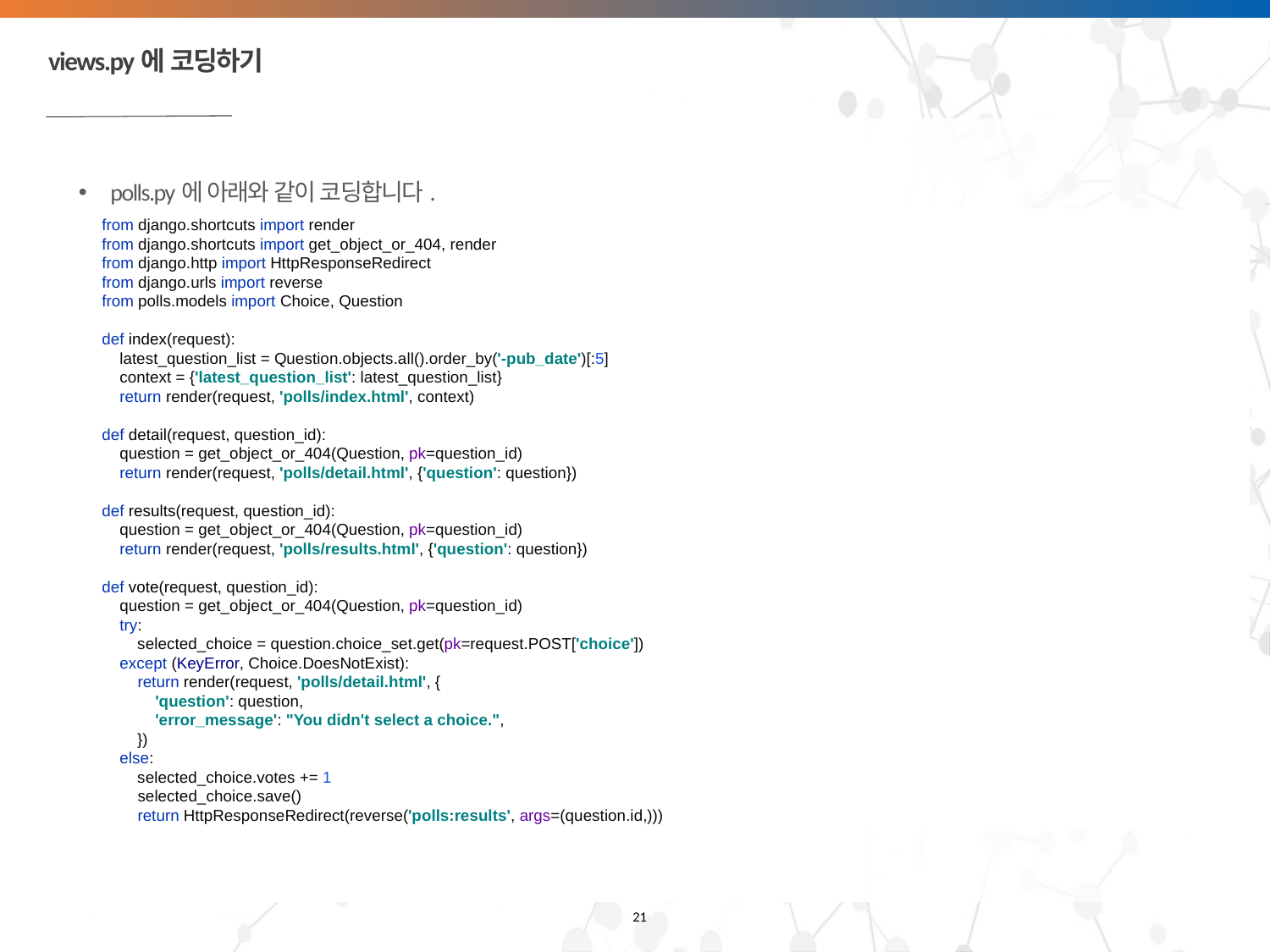

# views.py에 코딩하기

polls.py에 아래와 같이 코딩합니다.
from django.shortcuts import render
from django.shortcuts import get_object_or_404, render
from django.http import HttpResponseRedirect
from django.urls import reverse
from polls.models import Choice, Question
def index(request):
    latest_question_list = Question.objects.all().order_by('-pub_date')[:5]
    context = {'latest_question_list': latest_question_list}
    return render(request, 'polls/index.html', context)
def detail(request, question_id):
    question = get_object_or_404(Question, pk=question_id)
    return render(request, 'polls/detail.html', {'question': question})
def results(request, question_id):
    question = get_object_or_404(Question, pk=question_id)
    return render(request, 'polls/results.html', {'question': question})
def vote(request, question_id):
    question = get_object_or_404(Question, pk=question_id)
    try:
        selected_choice = question.choice_set.get(pk=request.POST['choice'])
    except (KeyError, Choice.DoesNotExist):
        return render(request, 'polls/detail.html', {
            'question': question,
            'error_message': "You didn't select a choice.",
        })
    else:
        selected_choice.votes += 1
        selected_choice.save()
        return HttpResponseRedirect(reverse('polls:results', args=(question.id,)))
21